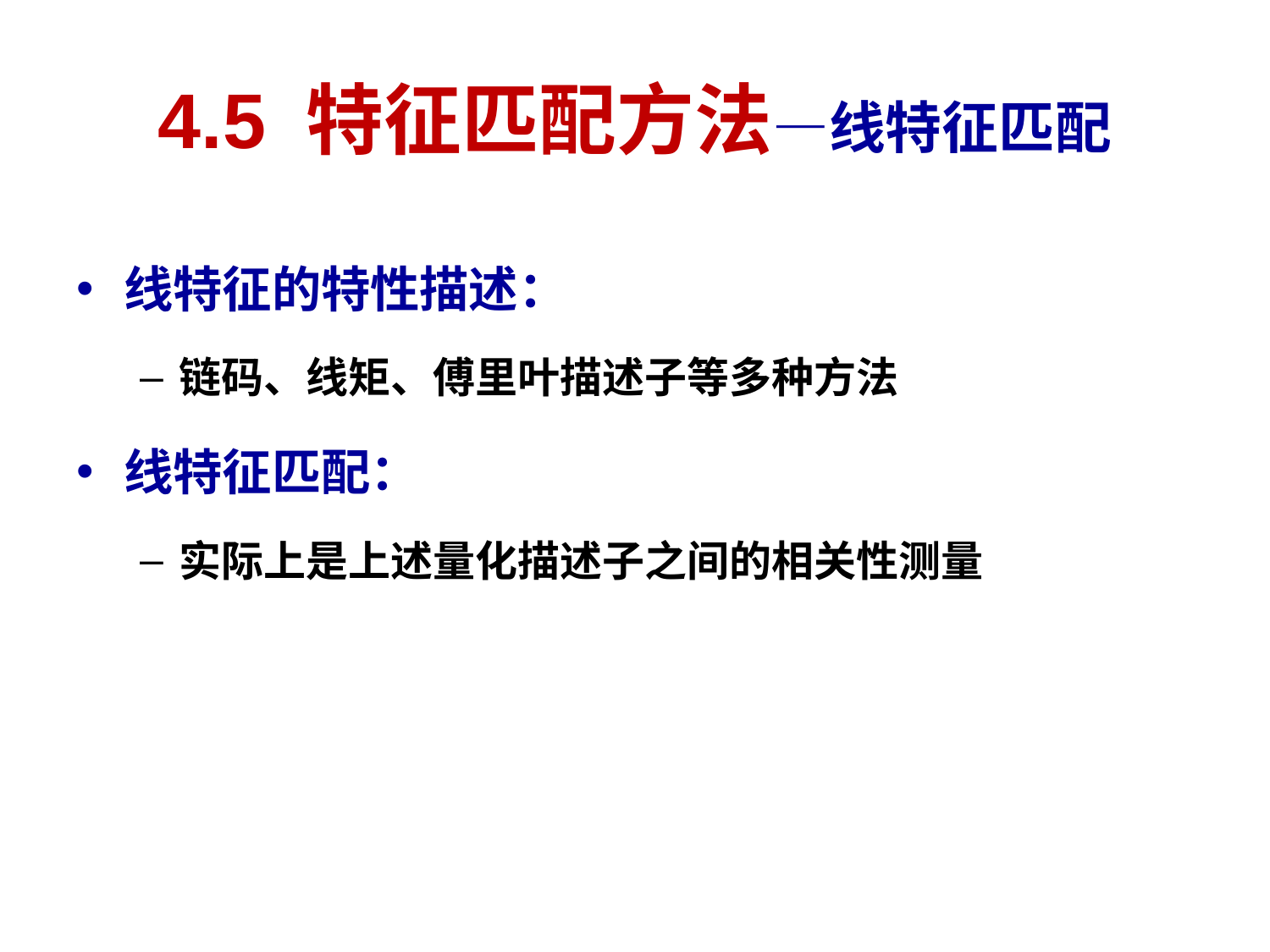

# 4.5 特征匹配方法—线特征匹配
线特征的特性描述：
链码、线矩、傅里叶描述子等多种方法
线特征匹配：
实际上是上述量化描述子之间的相关性测量